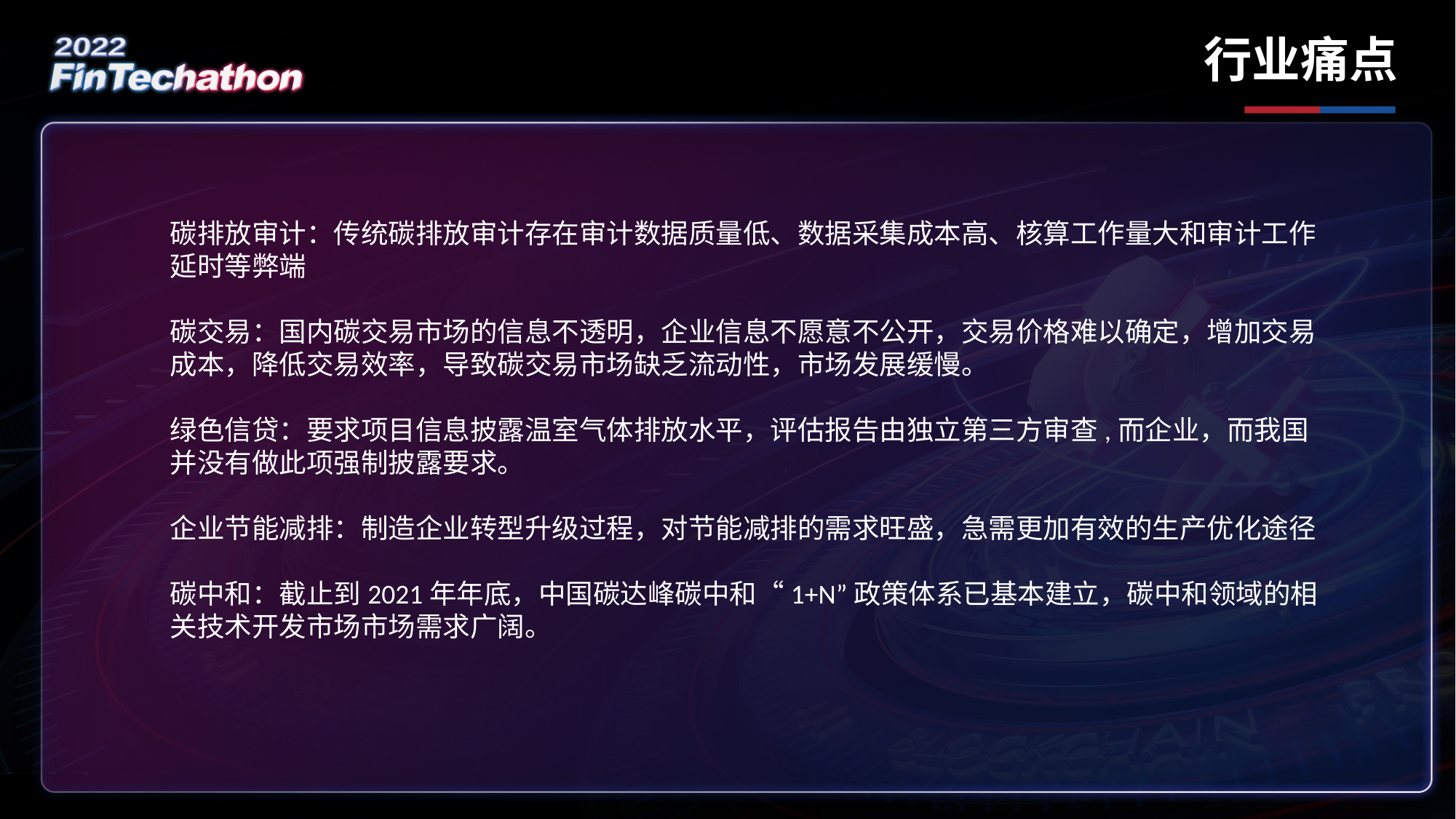

行业痛点
碳排放审计：传统碳排放审计存在审计数据质量低、数据采集成本高、核算工作量大和审计工作延时等弊端

碳交易：国内碳交易市场的信息不透明，企业信息不愿意不公开，交易价格难以确定，增加交易成本，降低交易效率，导致碳交易市场缺乏流动性，市场发展缓慢。

绿色信贷：要求项目信息披露温室气体排放水平，评估报告由独立第三方审查,而企业，而我国并没有做此项强制披露要求。

企业节能减排：制造企业转型升级过程，对节能减排的需求旺盛，急需更加有效的生产优化途径

碳中和：截止到2021年年底，中国碳达峰碳中和“1+N”政策体系已基本建立，碳中和领域的相关技术开发市场市场需求广阔。